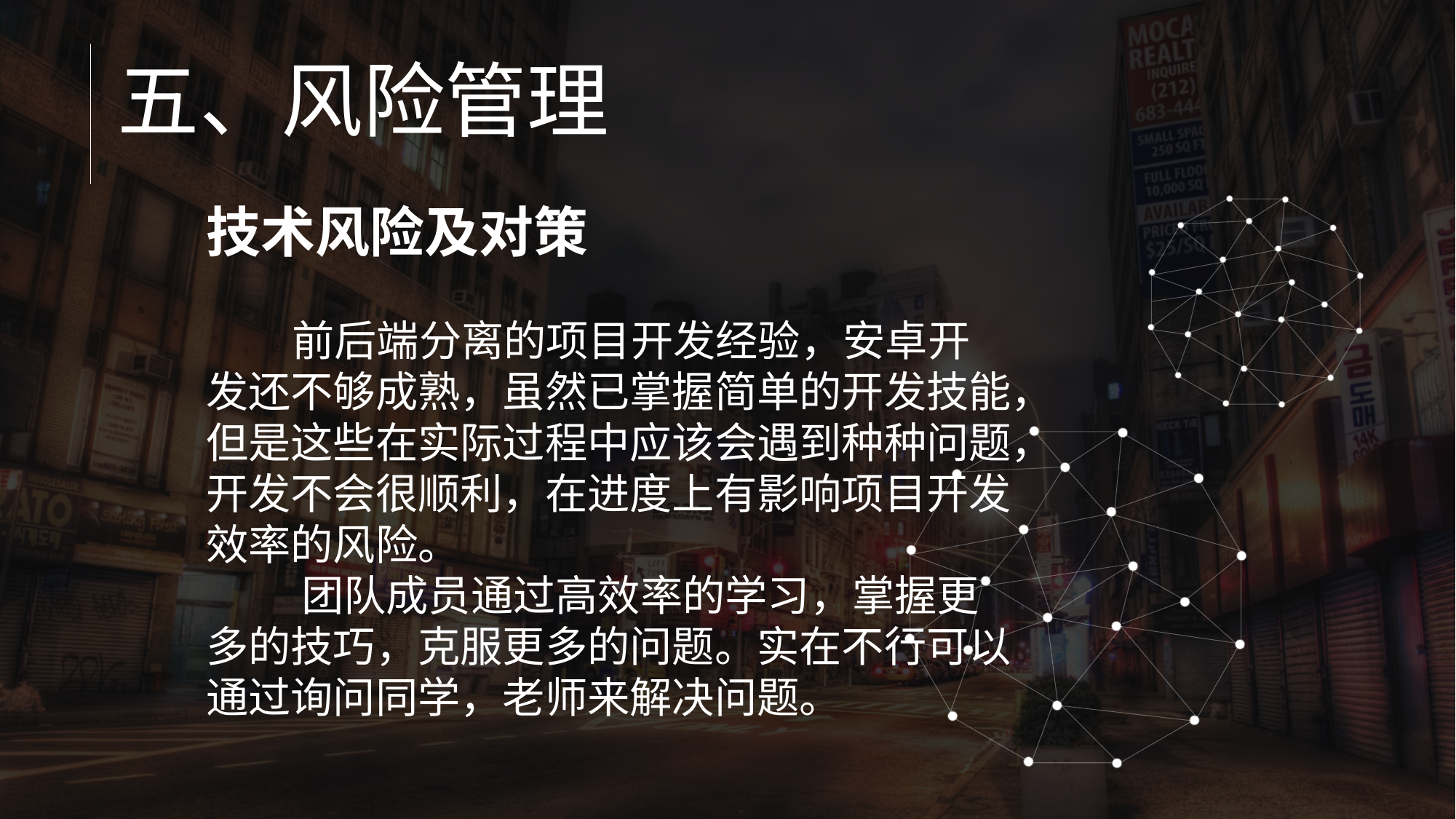

五、风险管理
技术风险及对策

        前后端分离的项目开发经验，安卓开发还不够成熟，虽然已掌握简单的开发技能，但是这些在实际过程中应该会遇到种种问题，开发不会很顺利，在进度上有影响项目开发效率的风险。
         团队成员通过高效率的学习，掌握更多的技巧，克服更多的问题。实在不行可以通过询问同学，老师来解决问题。